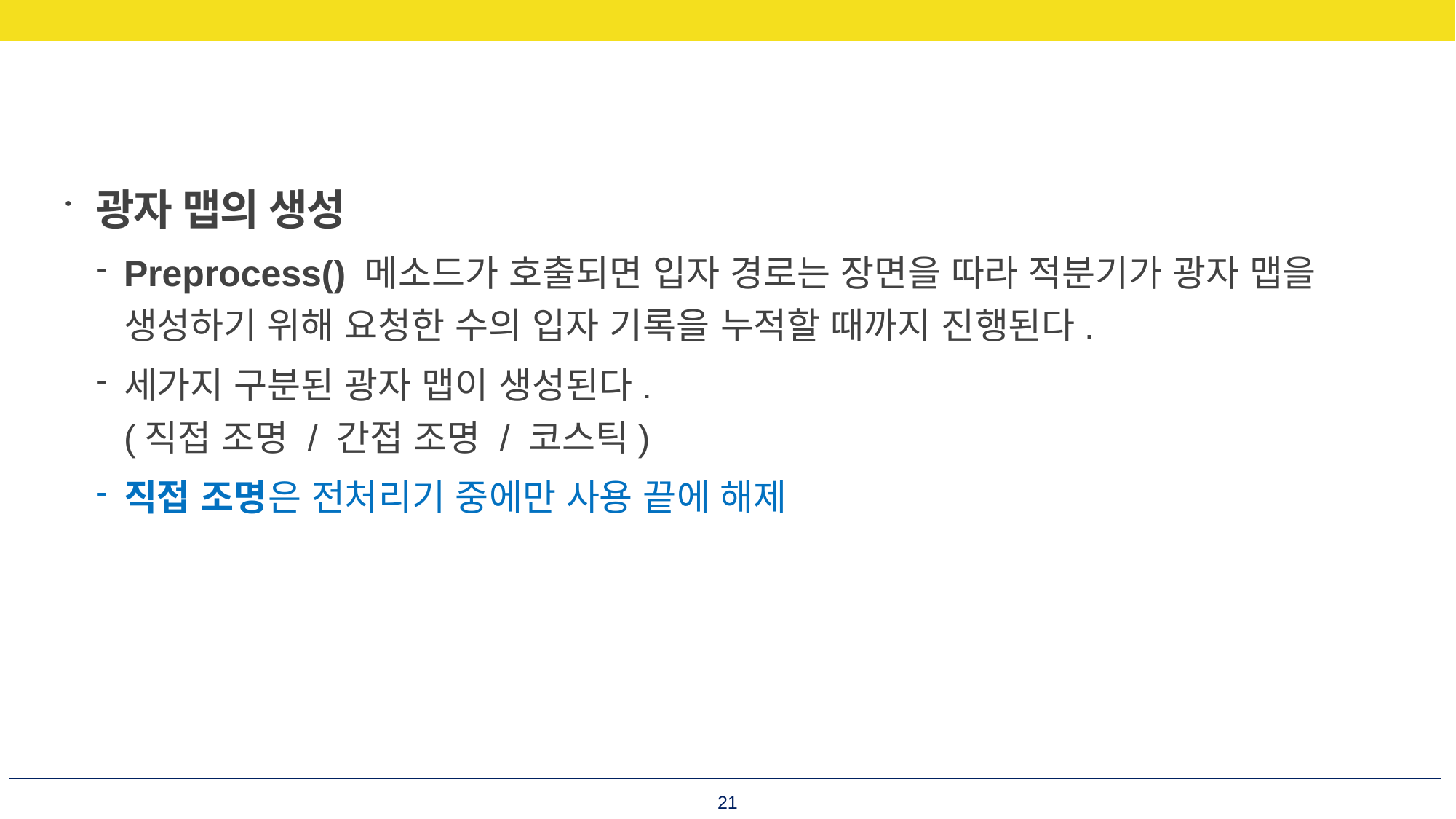

광자 맵의 생성
Preprocess() 메소드가 호출되면 입자 경로는 장면을 따라 적분기가 광자 맵을 생성하기 위해 요청한 수의 입자 기록을 누적할 때까지 진행된다.
세가지 구분된 광자 맵이 생성된다.
(직접 조명 / 간접 조명 / 코스틱)
직접 조명은 전처리기 중에만 사용 끝에 해제
21